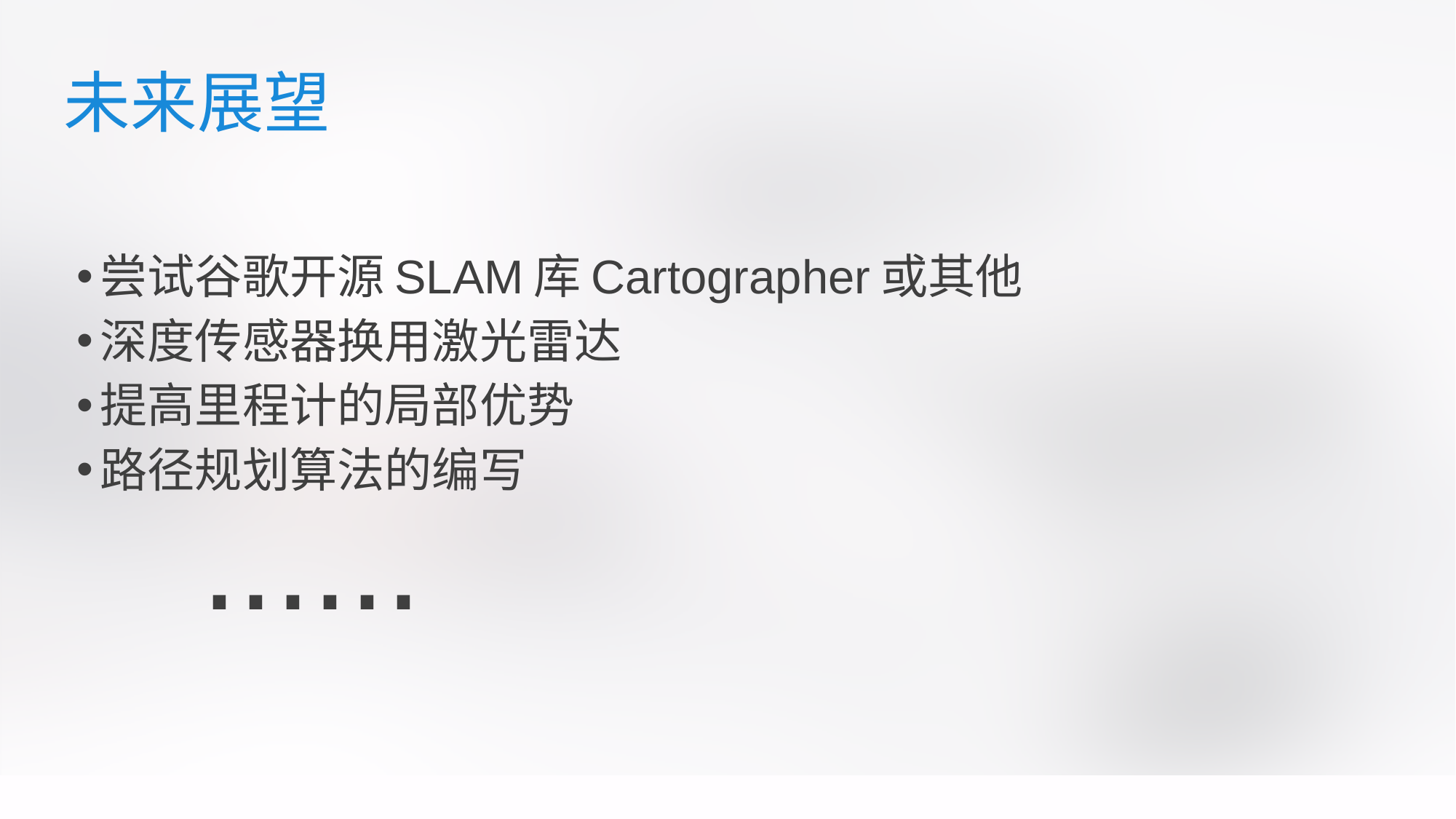

未来展望

尝试谷歌开源SLAM库Cartographer或其他
深度传感器换用激光雷达
提高里程计的局部优势
路径规划算法的编写
......